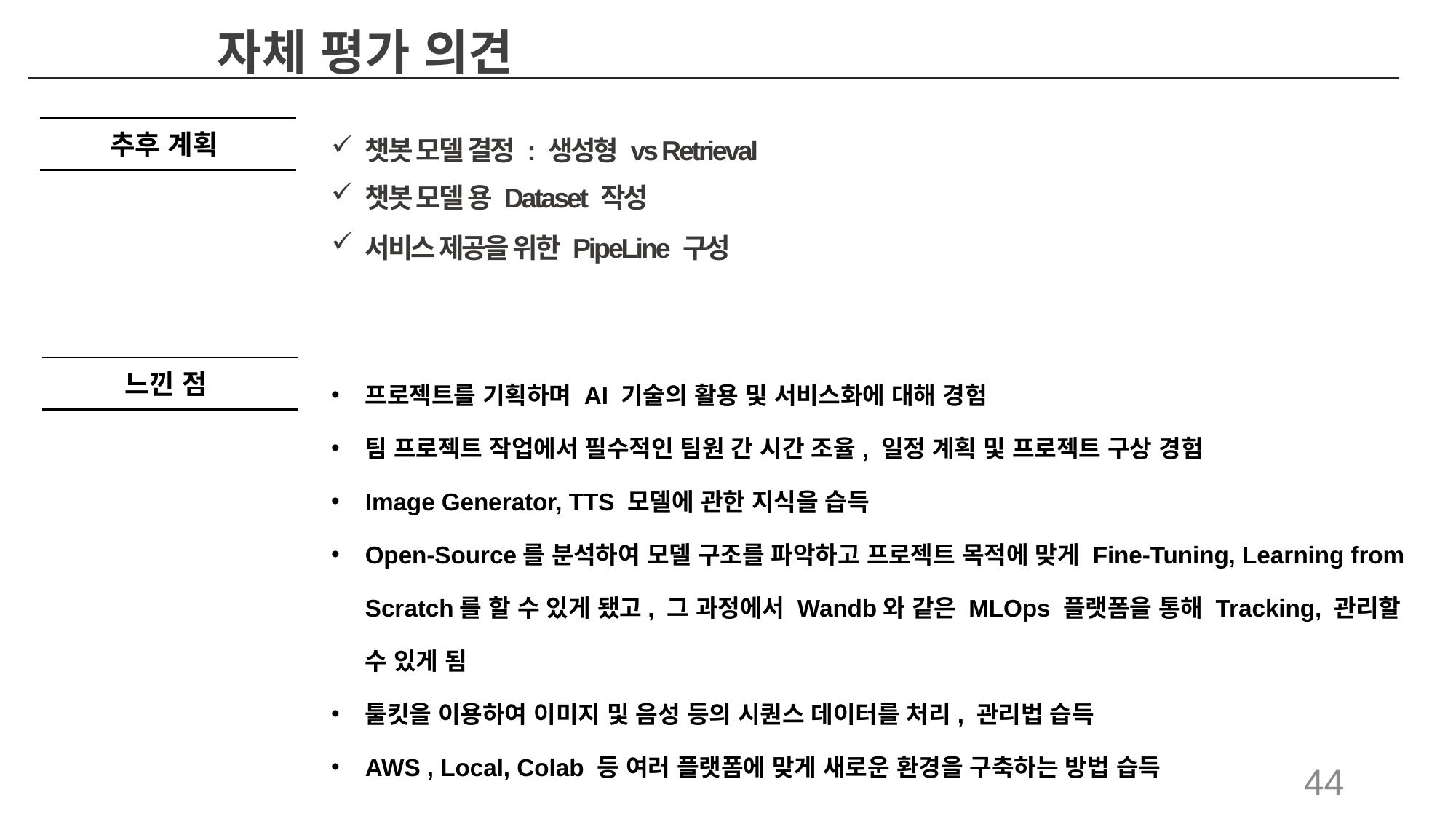

자체 평가 의견
챗봇 모델 결정 : 생성형 vs Retrieval
추후 계획
챗봇 모델 용 Dataset 작성
서비스 제공을 위한 PipeLine 구성
프로젝트를 기획하며 AI 기술의 활용 및 서비스화에 대해 경험
팀 프로젝트 작업에서 필수적인 팀원 간 시간 조율, 일정 계획 및 프로젝트 구상 경험
Image Generator, TTS 모델에 관한 지식을 습득
Open-Source를 분석하여 모델 구조를 파악하고 프로젝트 목적에 맞게 Fine-Tuning, Learning from Scratch를 할 수 있게 됐고, 그 과정에서 Wandb와 같은 MLOps 플랫폼을 통해 Tracking, 관리할 수 있게 됨
툴킷을 이용하여 이미지 및 음성 등의 시퀀스 데이터를 처리, 관리법 습득
AWS , Local, Colab 등 여러 플랫폼에 맞게 새로운 환경을 구축하는 방법 습득

느낀 점
44